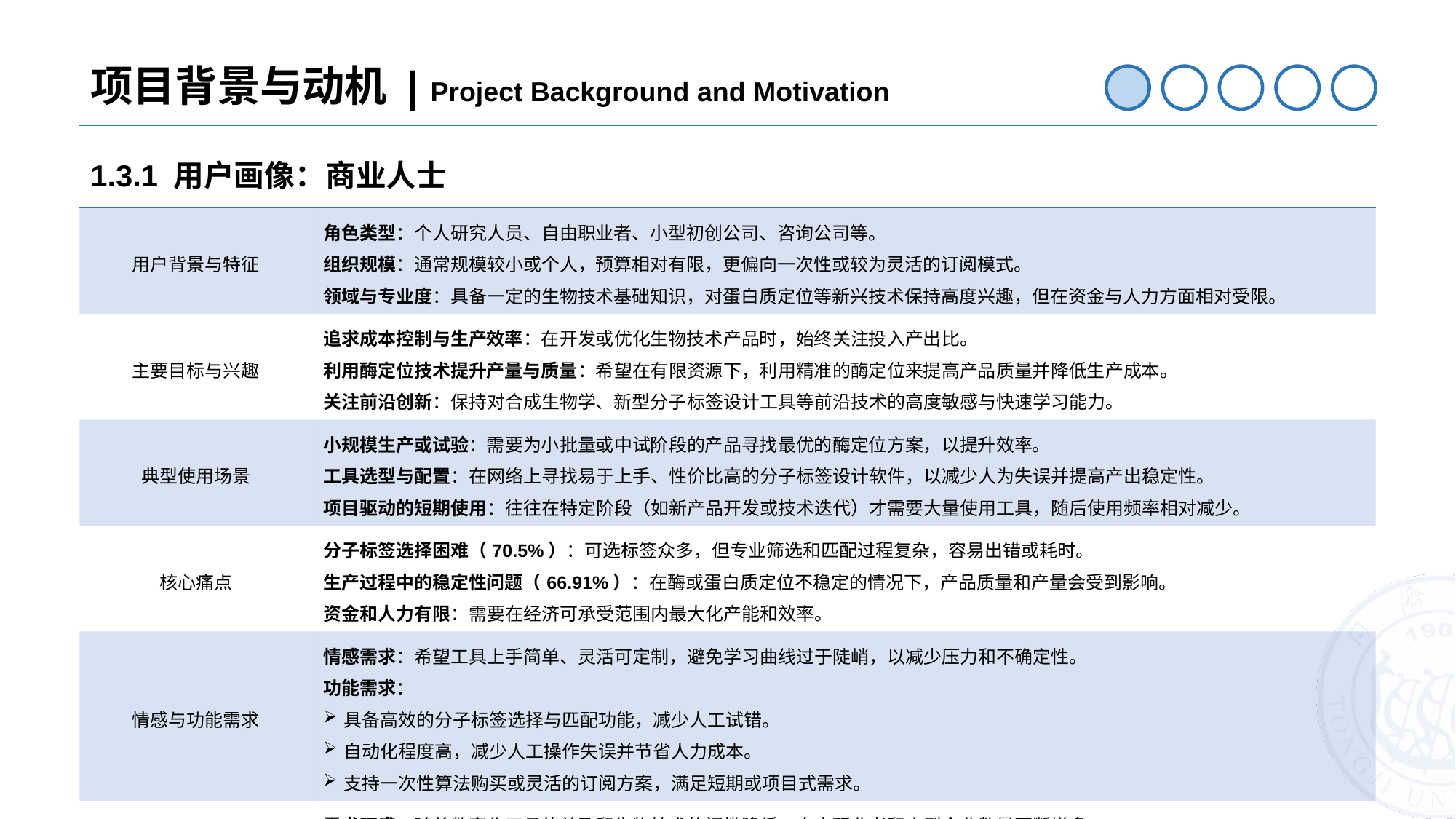

项目背景与动机 | Project Background and Motivation

1.3.1 用户画像：商业人士
| 用户背景与特征 | 角色类型：个人研究人员、自由职业者、小型初创公司、咨询公司等。 组织规模：通常规模较小或个人，预算相对有限，更偏向一次性或较为灵活的订阅模式。 领域与专业度：具备一定的生物技术基础知识，对蛋白质定位等新兴技术保持高度兴趣，但在资金与人力方面相对受限。 |
| --- | --- |
| 主要目标与兴趣 | 追求成本控制与生产效率：在开发或优化生物技术产品时，始终关注投入产出比。 利用酶定位技术提升产量与质量：希望在有限资源下，利用精准的酶定位来提高产品质量并降低生产成本。 关注前沿创新：保持对合成生物学、新型分子标签设计工具等前沿技术的高度敏感与快速学习能力。 |
| 典型使用场景 | 小规模生产或试验：需要为小批量或中试阶段的产品寻找最优的酶定位方案，以提升效率。 工具选型与配置：在网络上寻找易于上手、性价比高的分子标签设计软件，以减少人为失误并提高产出稳定性。 项目驱动的短期使用：往往在特定阶段（如新产品开发或技术迭代）才需要大量使用工具，随后使用频率相对减少。 |
| 核心痛点 | 分子标签选择困难（70.5%）：可选标签众多，但专业筛选和匹配过程复杂，容易出错或耗时。 生产过程中的稳定性问题（66.91%）：在酶或蛋白质定位不稳定的情况下，产品质量和产量会受到影响。 资金和人力有限：需要在经济可承受范围内最大化产能和效率。 |
| 情感与功能需求 | 情感需求：希望工具上手简单、灵活可定制，避免学习曲线过于陡峭，以减少压力和不确定性。 功能需求： 具备高效的分子标签选择与匹配功能，减少人工试错。 自动化程度高，减少人工操作失误并节省人力成本。 支持一次性算法购买或灵活的订阅方案，满足短期或项目式需求。 |
| 价值与市场规模 | 需求旺盛：随着数字化工具的普及和生物技术的门槛降低，自由职业者和小型企业数量不断增多。 占比：预计占总用户基数的40-50%，是产品用户数量的核心来源。 付费模式：倾向于基础或专业会员，也会购买一次性算法工具以快速解决燃眉之急。 |